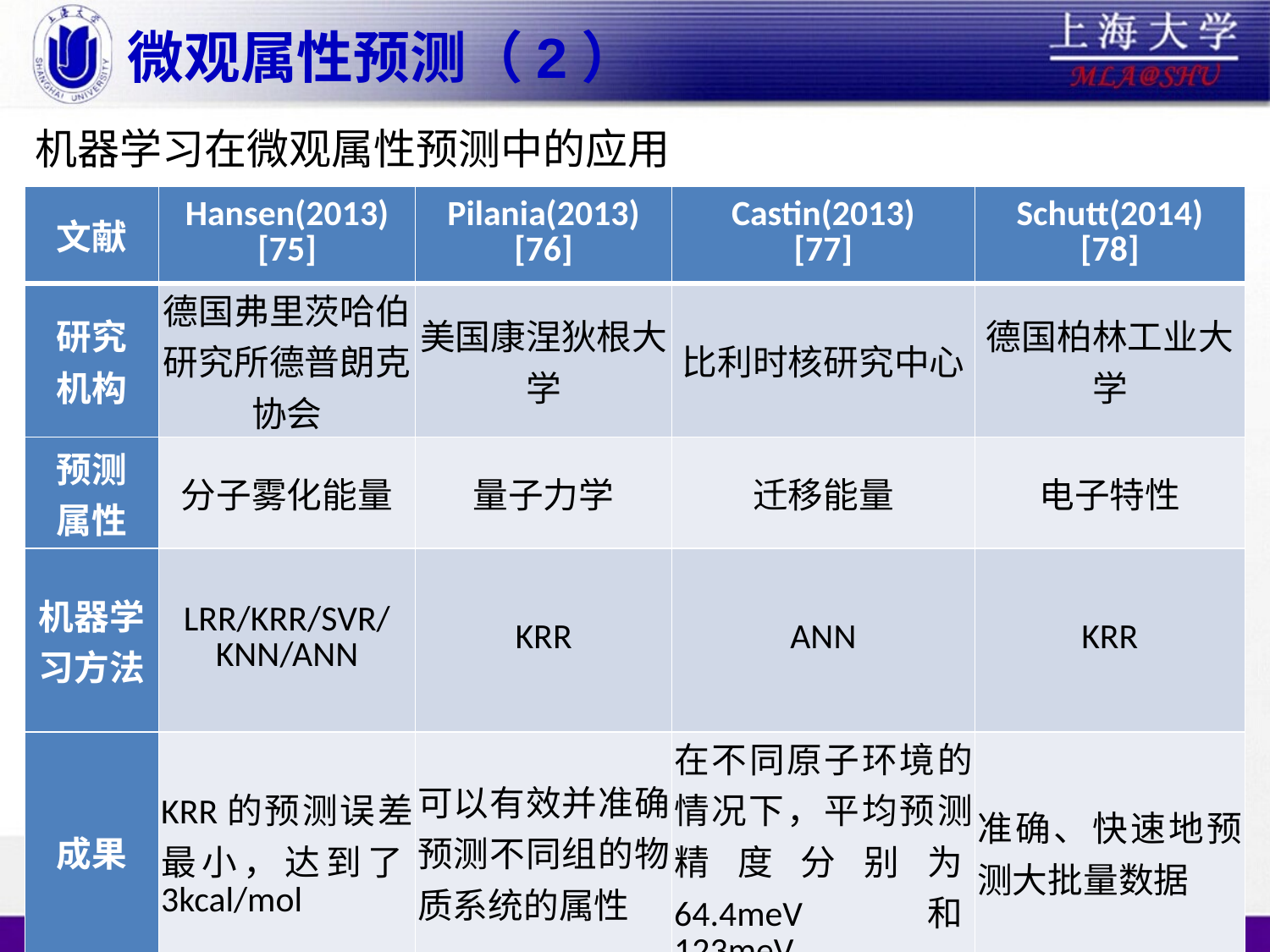

# 微观属性预测（2）
机器学习在微观属性预测中的应用
| 文献 | Hansen(2013) [75] | Pilania(2013) [76] | Castin(2013) [77] | Schutt(2014) [78] |
| --- | --- | --- | --- | --- |
| 研究 机构 | 德国弗里茨哈伯研究所德普朗克协会 | 美国康涅狄根大学 | 比利时核研究中心 | 德国柏林工业大学 |
| 预测 属性 | 分子雾化能量 | 量子力学 | 迁移能量 | 电子特性 |
| 机器学习方法 | LRR/KRR/SVR/ KNN/ANN | KRR | ANN | KRR |
| 成果 | KRR的预测误差最小，达到了3kcal/mol | 可以有效并准确预测不同组的物质系统的属性 | 在不同原子环境的情况下，平均预测精度分别为64.4meV和123meV | 准确、快速地预测大批量数据 |